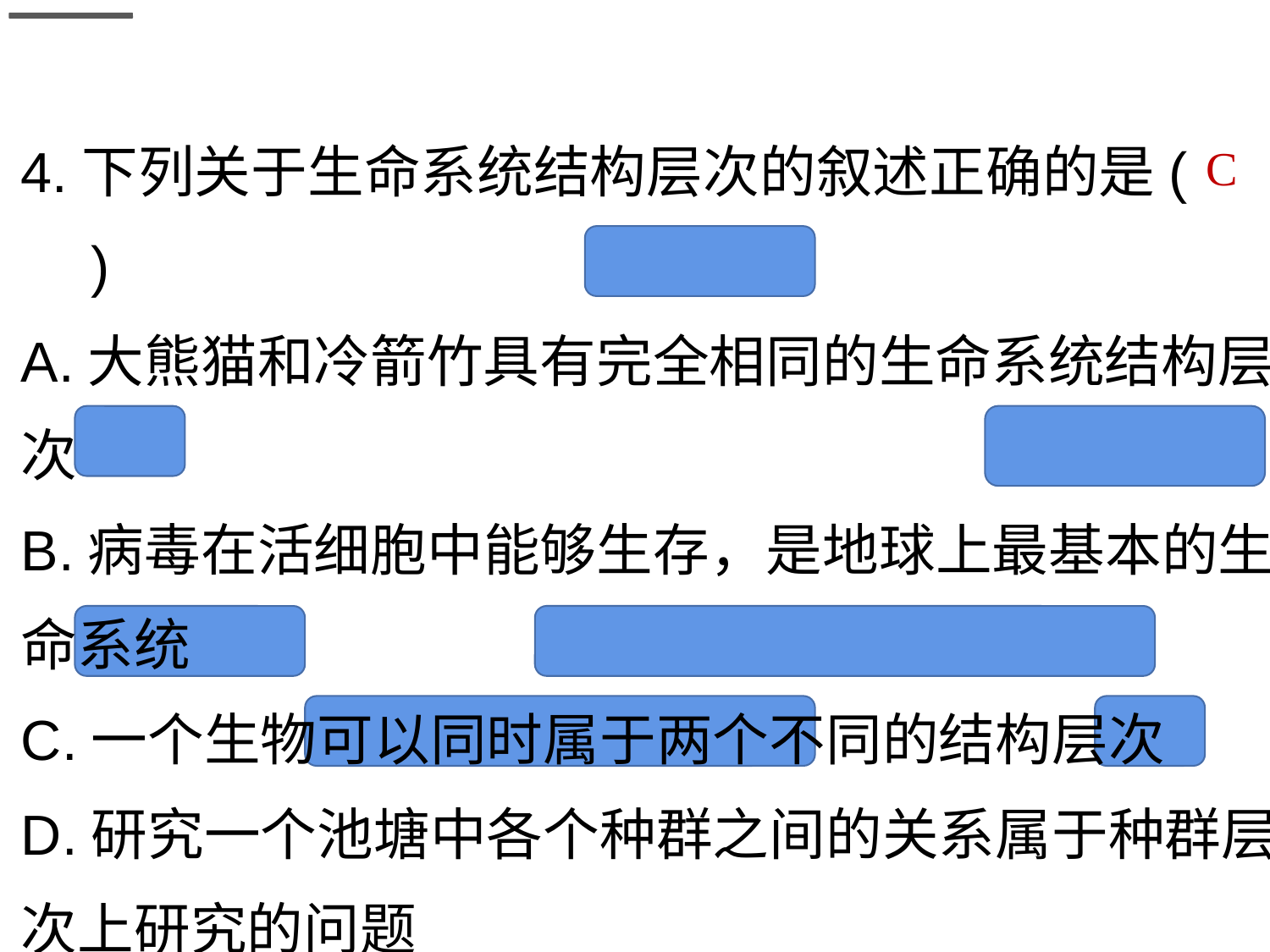

4.下列关于生命系统结构层次的叙述正确的是(　　)
A.大熊猫和冷箭竹具有完全相同的生命系统结构层次
B.病毒在活细胞中能够生存，是地球上最基本的生命系统
C.一个生物可以同时属于两个不同的结构层次
D.研究一个池塘中各个种群之间的关系属于种群层次上研究的问题
C